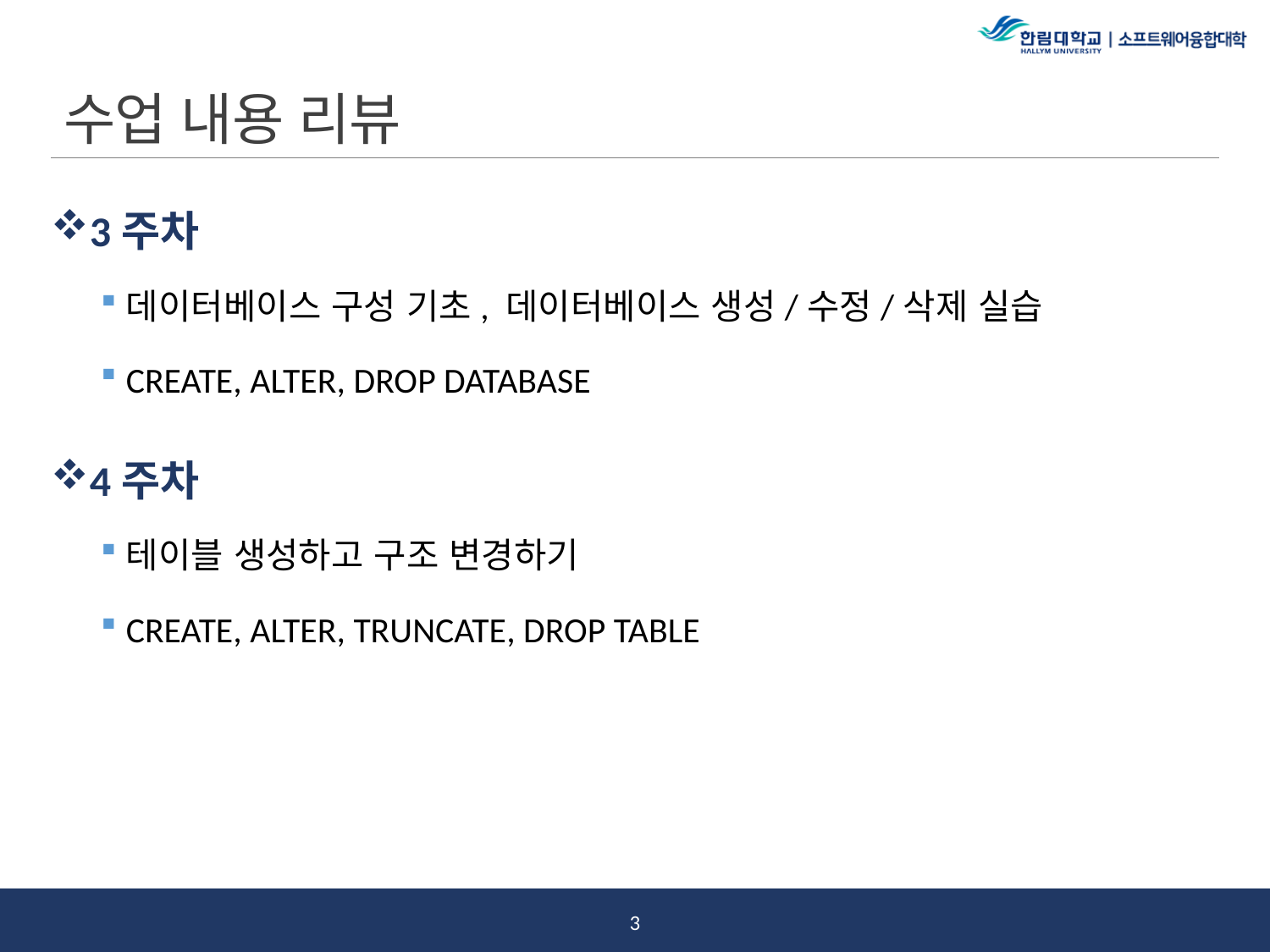

# 수업 내용 리뷰
3주차
데이터베이스 구성 기초, 데이터베이스 생성/수정/삭제 실습
CREATE, ALTER, DROP DATABASE
4주차
테이블 생성하고 구조 변경하기
CREATE, ALTER, TRUNCATE, DROP TABLE

3